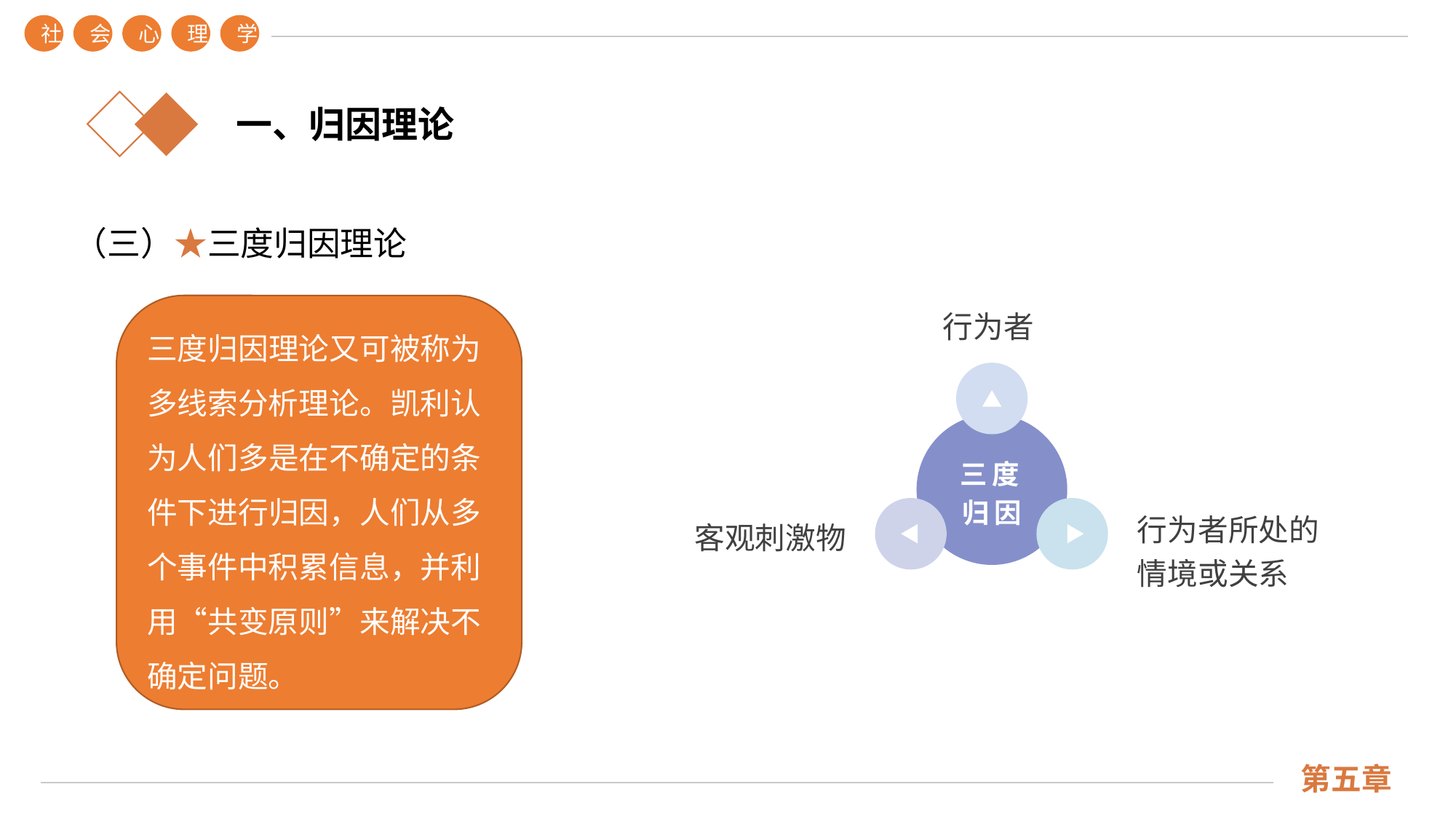

社
会
心
理
学
第五章

一、归因理论
（三）★三度归因理论

三度归因理论又可被称为多线索分析理论。凯利认为人们多是在不确定的条件下进行归因，人们从多个事件中积累信息，并利用“共变原则”来解决不确定问题。
行为者

三度归因
行为者所处的情境或关系

客观刺激物